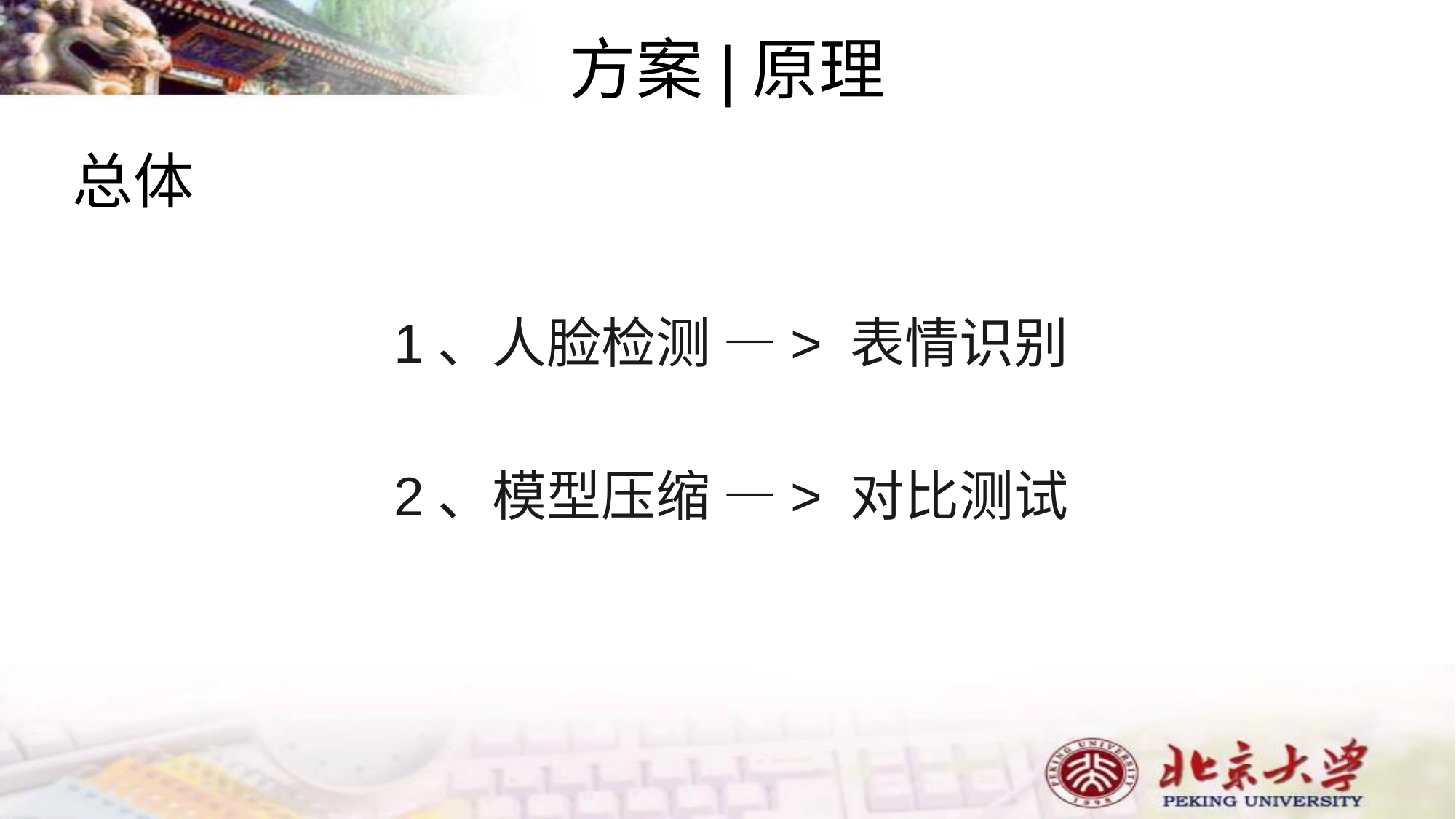

方案|原理
总体
1、人脸检测 —> 表情识别

2、模型压缩 —> 对比测试